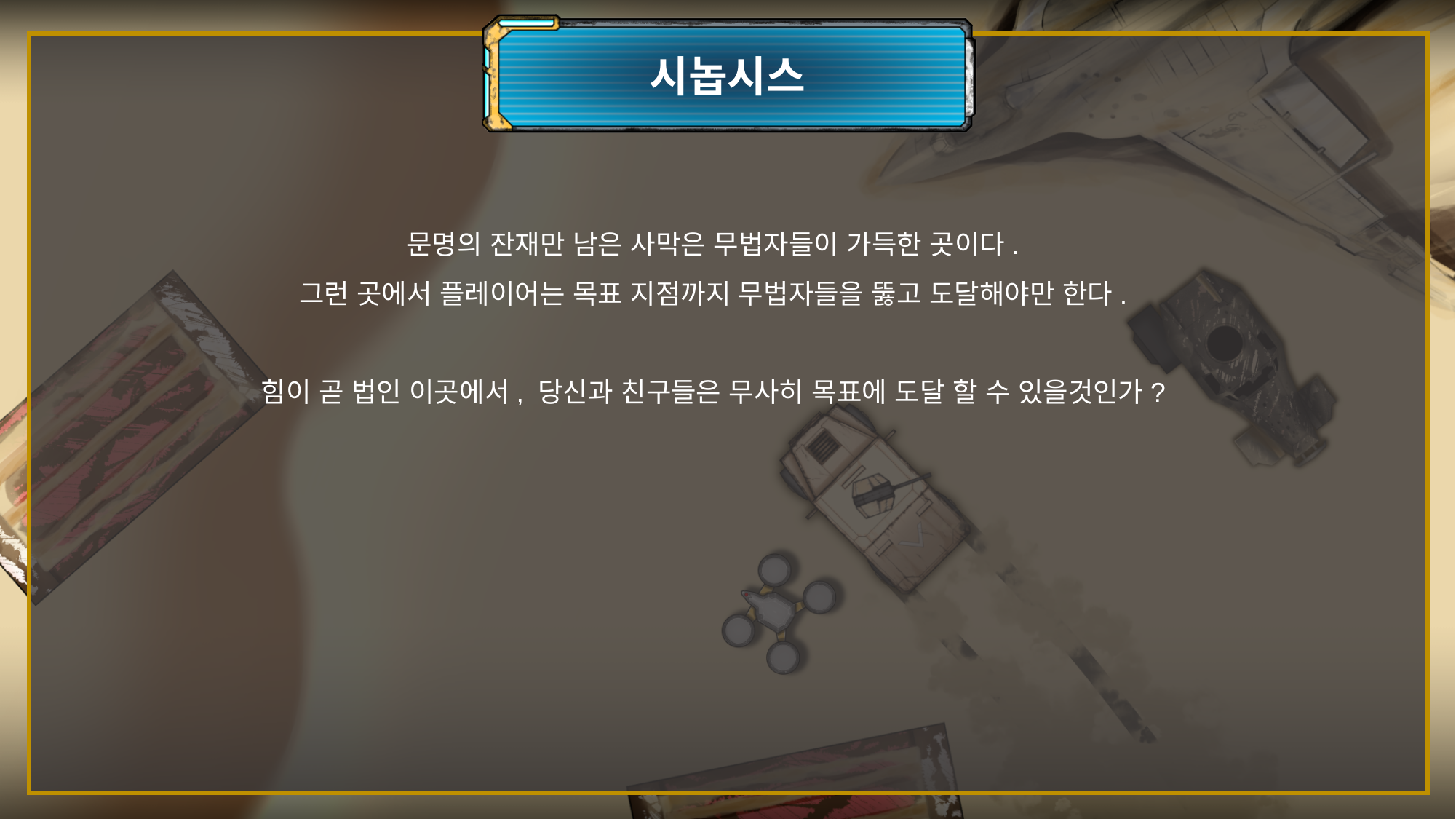

시놉시스
문명의 잔재만 남은 사막은 무법자들이 가득한 곳이다.
그런 곳에서 플레이어는 목표 지점까지 무법자들을 뚫고 도달해야만 한다.

힘이 곧 법인 이곳에서, 당신과 친구들은 무사히 목표에 도달 할 수 있을것인가?